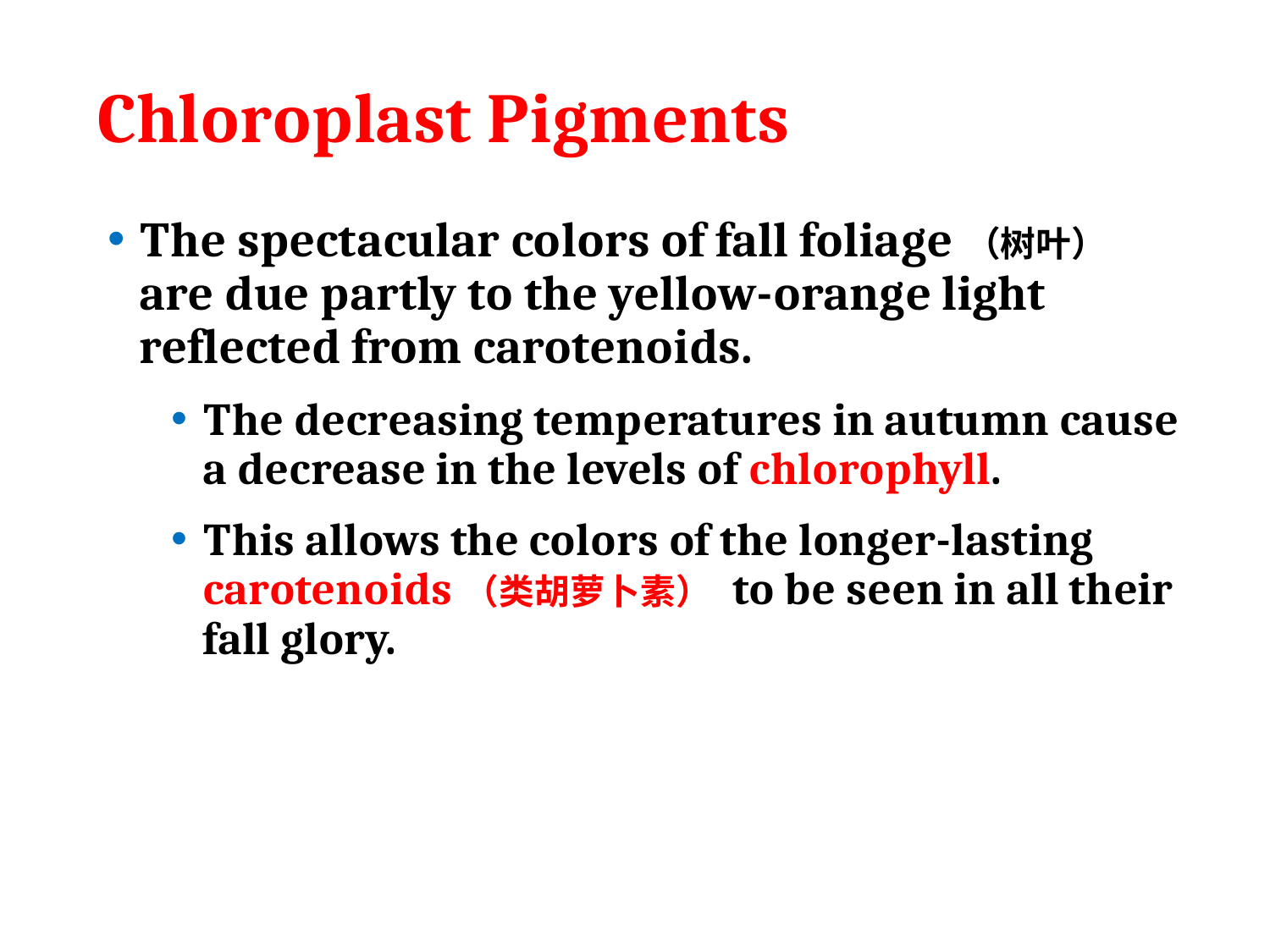

# Chloroplast Pigments
The spectacular colors of fall foliage（树叶） are due partly to the yellow-orange light reflected from carotenoids.
The decreasing temperatures in autumn cause a decrease in the levels of chlorophyll.
This allows the colors of the longer-lasting carotenoids（类胡萝卜素） to be seen in all their fall glory.